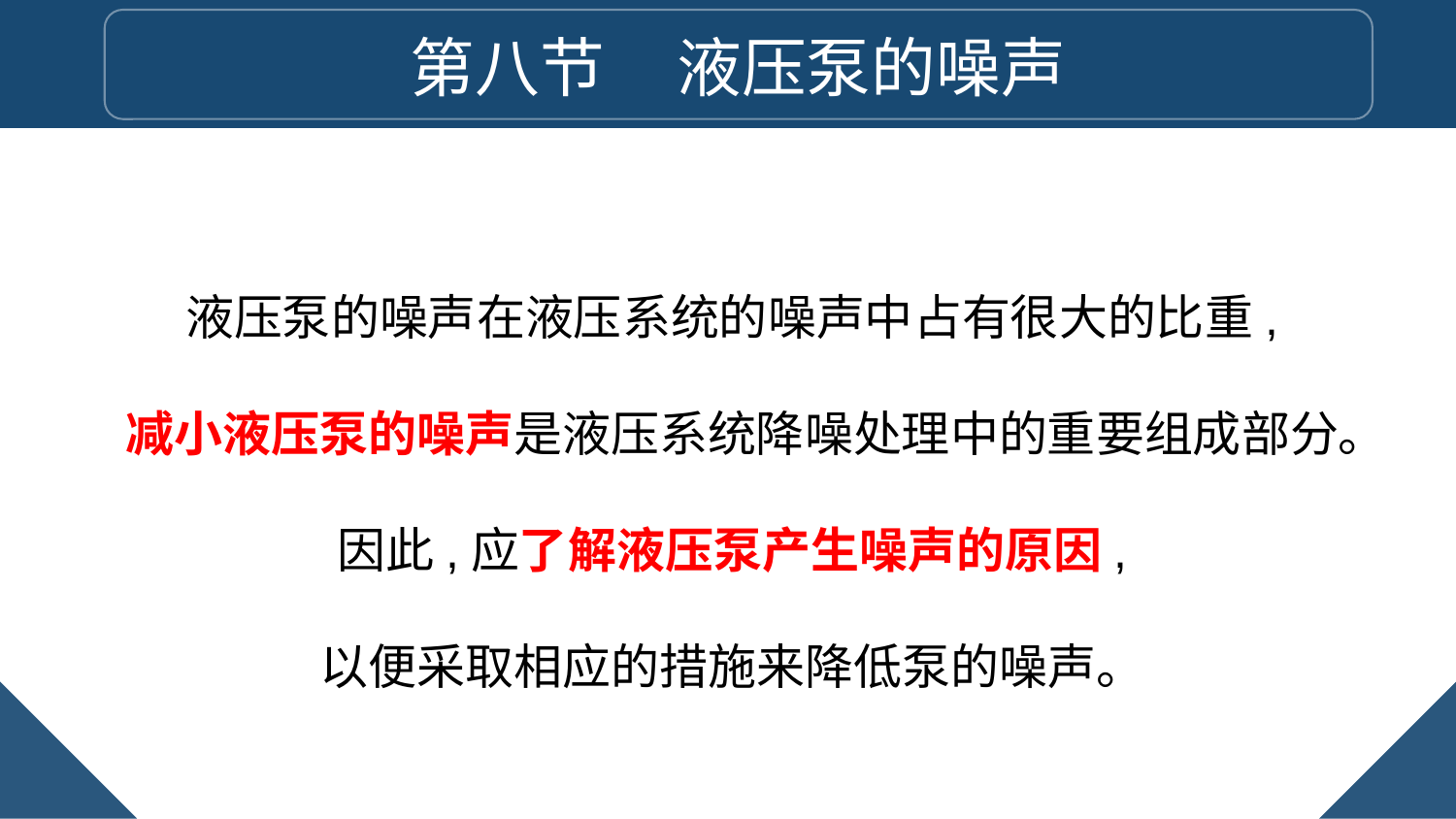

第八节     液压泵的噪声
液压泵的噪声在液压系统的噪声中占有很大的比重,
减小液压泵的噪声是液压系统降噪处理中的重要组成部分。
因此,应了解液压泵产生噪声的原因,
以便采取相应的措施来降低泵的噪声。